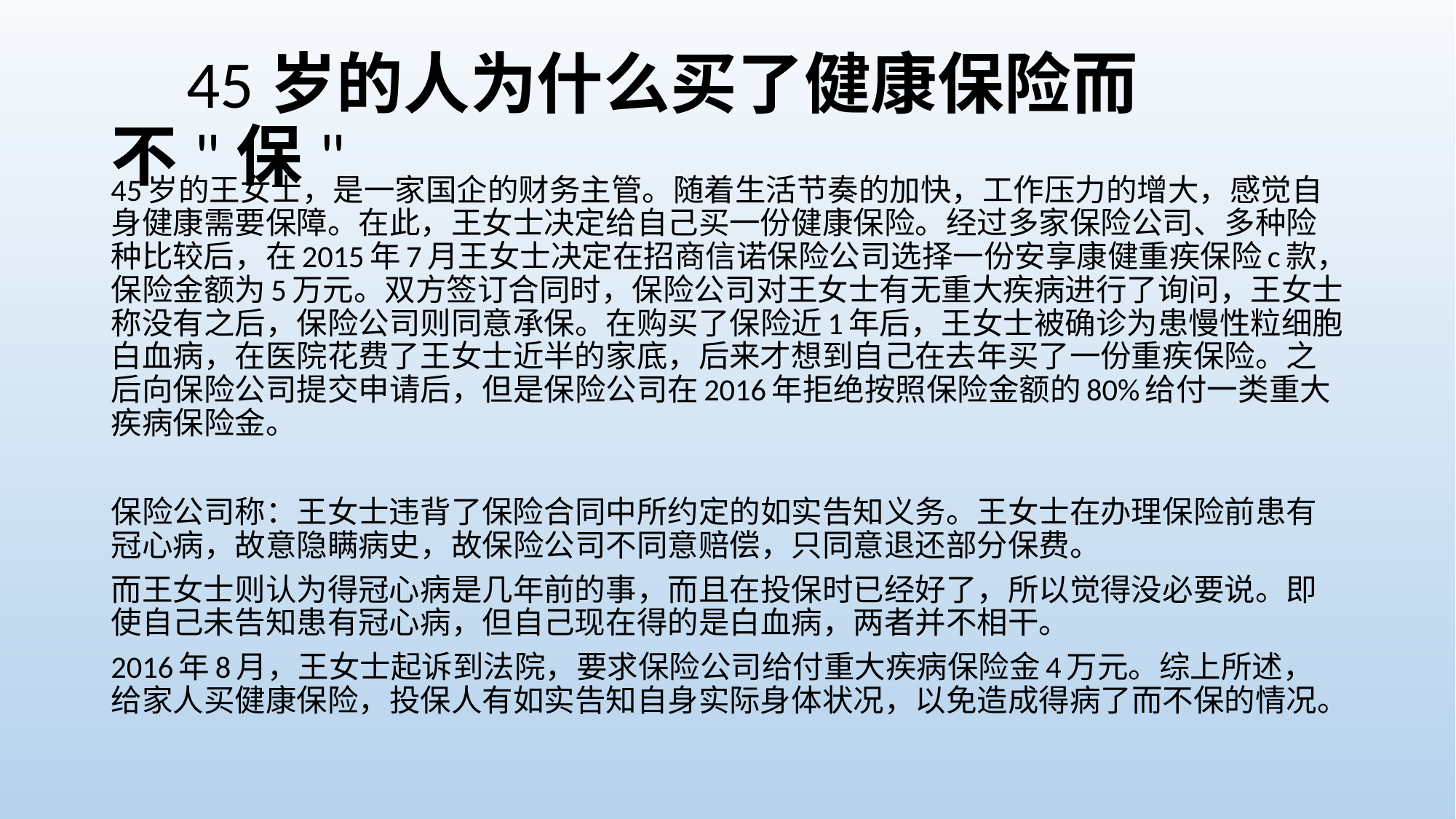

# 45岁的人为什么买了健康保险而不"保"
45岁的王女士，是一家国企的财务主管。随着生活节奏的加快，工作压力的增大，感觉自身健康需要保障。在此，王女士决定给自己买一份健康保险。经过多家保险公司、多种险种比较后，在2015年7月王女士决定在招商信诺保险公司选择一份安享康健重疾保险c款，保险金额为5万元。双方签订合同时，保险公司对王女士有无重大疾病进行了询问，王女士称没有之后，保险公司则同意承保。在购买了保险近1年后，王女士被确诊为患慢性粒细胞白血病，在医院花费了王女士近半的家底，后来才想到自己在去年买了一份重疾保险。之后向保险公司提交申请后，但是保险公司在2016年拒绝按照保险金额的80%给付一类重大疾病保险金。

保险公司称：王女士违背了保险合同中所约定的如实告知义务。王女士在办理保险前患有冠心病，故意隐瞒病史，故保险公司不同意赔偿，只同意退还部分保费。
而王女士则认为得冠心病是几年前的事，而且在投保时已经好了，所以觉得没必要说。即使自己未告知患有冠心病，但自己现在得的是白血病，两者并不相干。
2016年8月，王女士起诉到法院，要求保险公司给付重大疾病保险金4万元。综上所述，给家人买健康保险，投保人有如实告知自身实际身体状况，以免造成得病了而不保的情况。